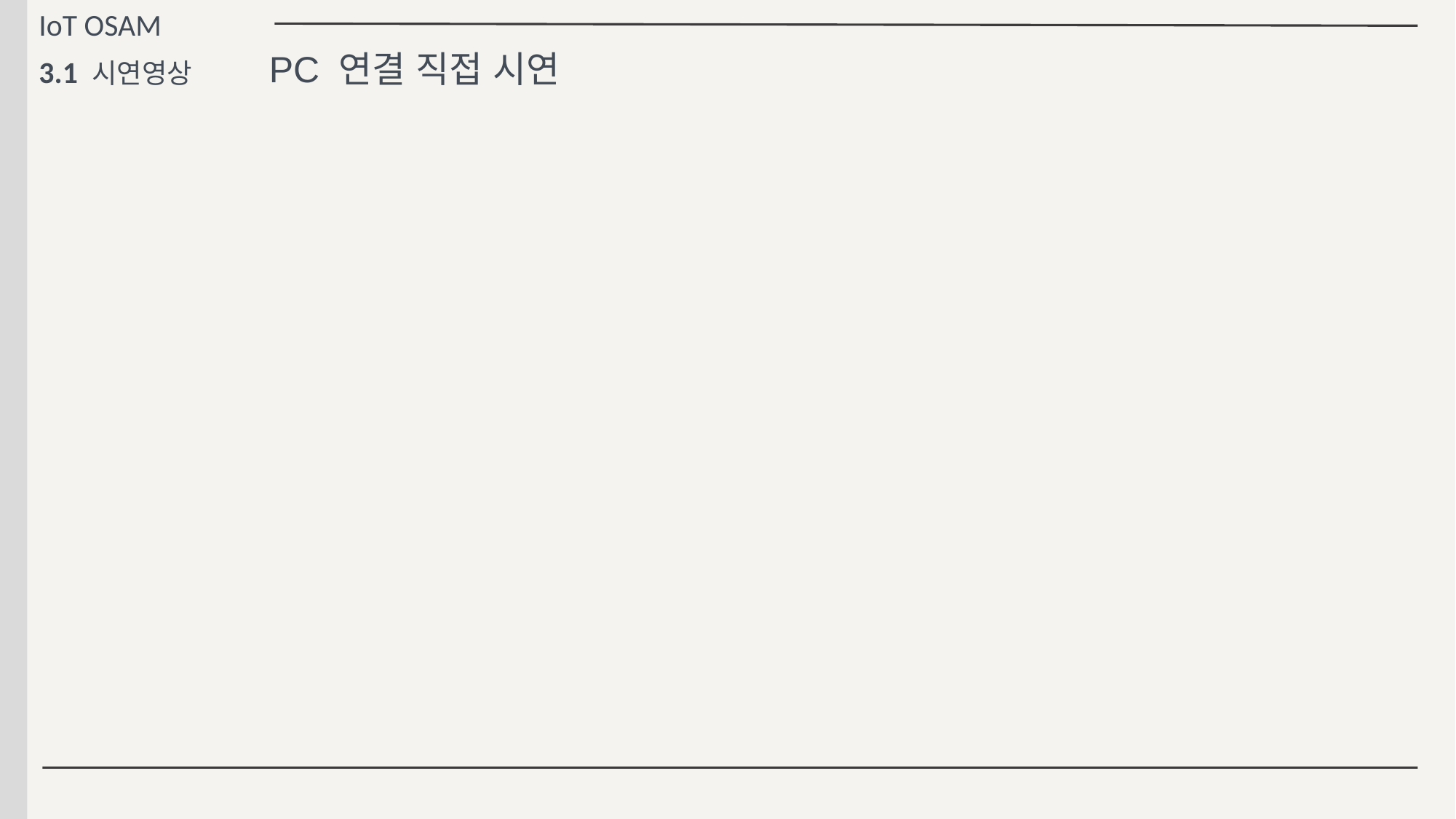

IoT OSAM
PC 연결 직접 시연
3.1 시연영상